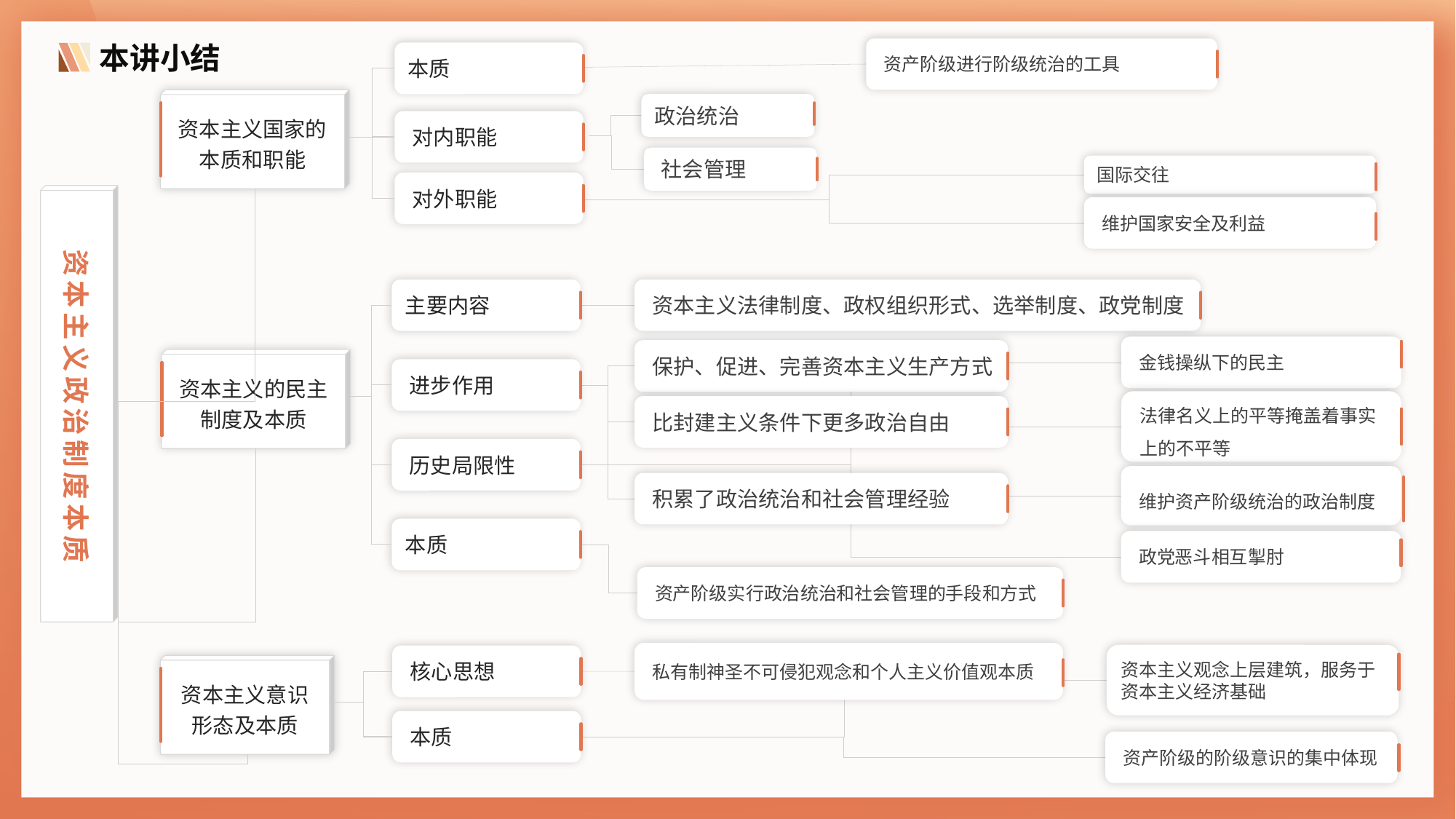

本讲小结

资产阶级进行阶级统治的工具
本质
资本主义国家的本质和职能
政治统治
对内职能
社会管理
国际交往
对外职能
资本主义政治制度本质
维护国家安全及利益
主要内容
资本主义法律制度、政权组织形式、选举制度、政党制度
金钱操纵下的民主
保护、促进、完善资本主义生产方式
资本主义的民主制度及本质
进步作用
法律名义上的平等掩盖着事实上的不平等
比封建主义条件下更多政治自由
历史局限性
维护资产阶级统治的政治制度
积累了政治统治和社会管理经验
本质
政党恶斗相互掣肘
资产阶级实行政治统治和社会管理的手段和方式
私有制神圣不可侵犯观念和个人主义价值观本质
资本主义观念上层建筑，服务于资本主义经济基础
核心思想
资本主义意识形态及本质
本质
资产阶级的阶级意识的集中体现